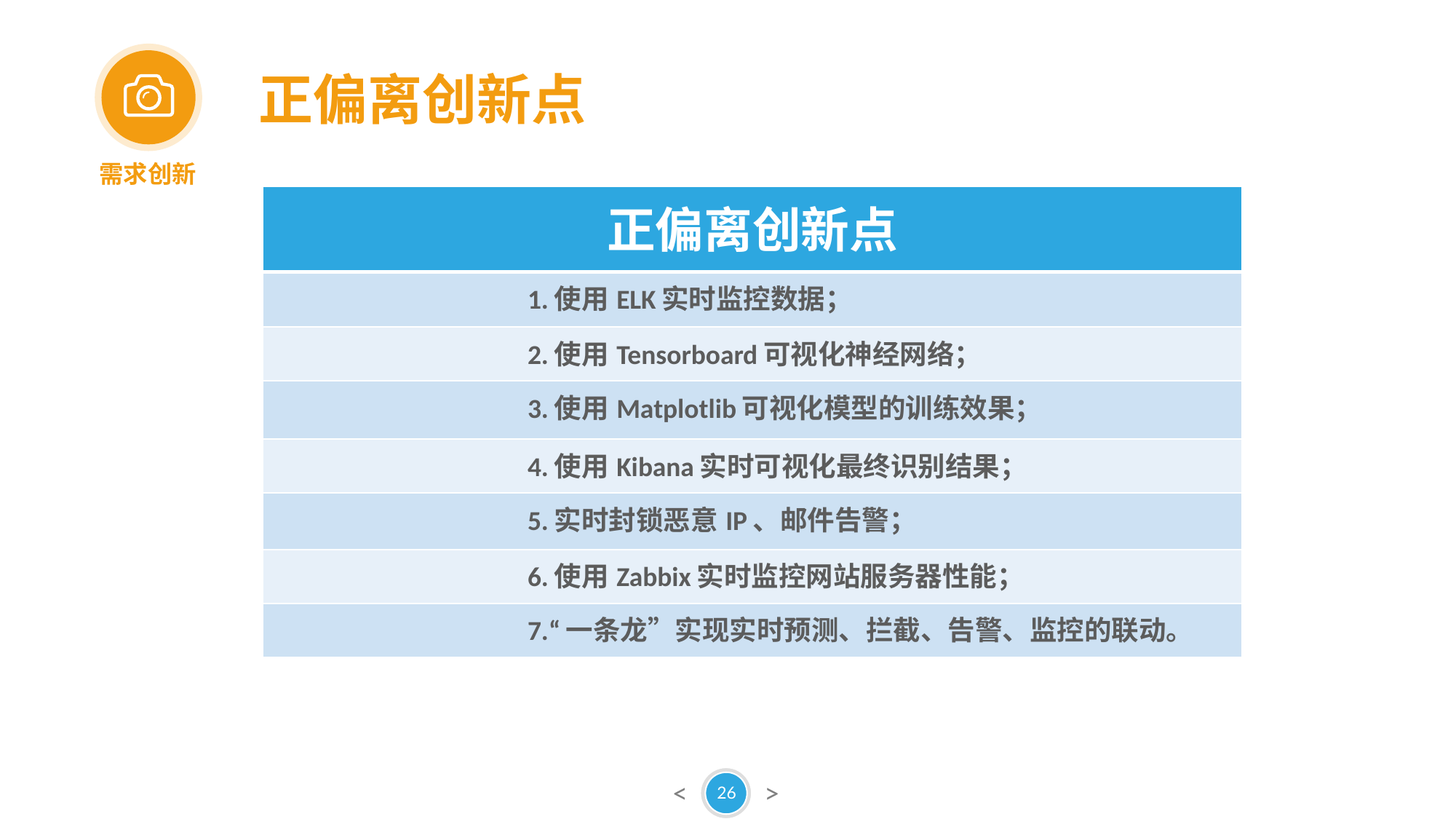

需求创新
正偏离创新点
| 正偏离创新点 |
| --- |
| 1.使用ELK实时监控数据； |
| 2.使用Tensorboard可视化神经网络； |
| 3.使用Matplotlib可视化模型的训练效果； |
| 4.使用Kibana实时可视化最终识别结果； |
| 5.实时封锁恶意IP、邮件告警； |
| 6.使用Zabbix实时监控网站服务器性能； |
| 7.“一条龙”实现实时预测、拦截、告警、监控的联动。 |
26